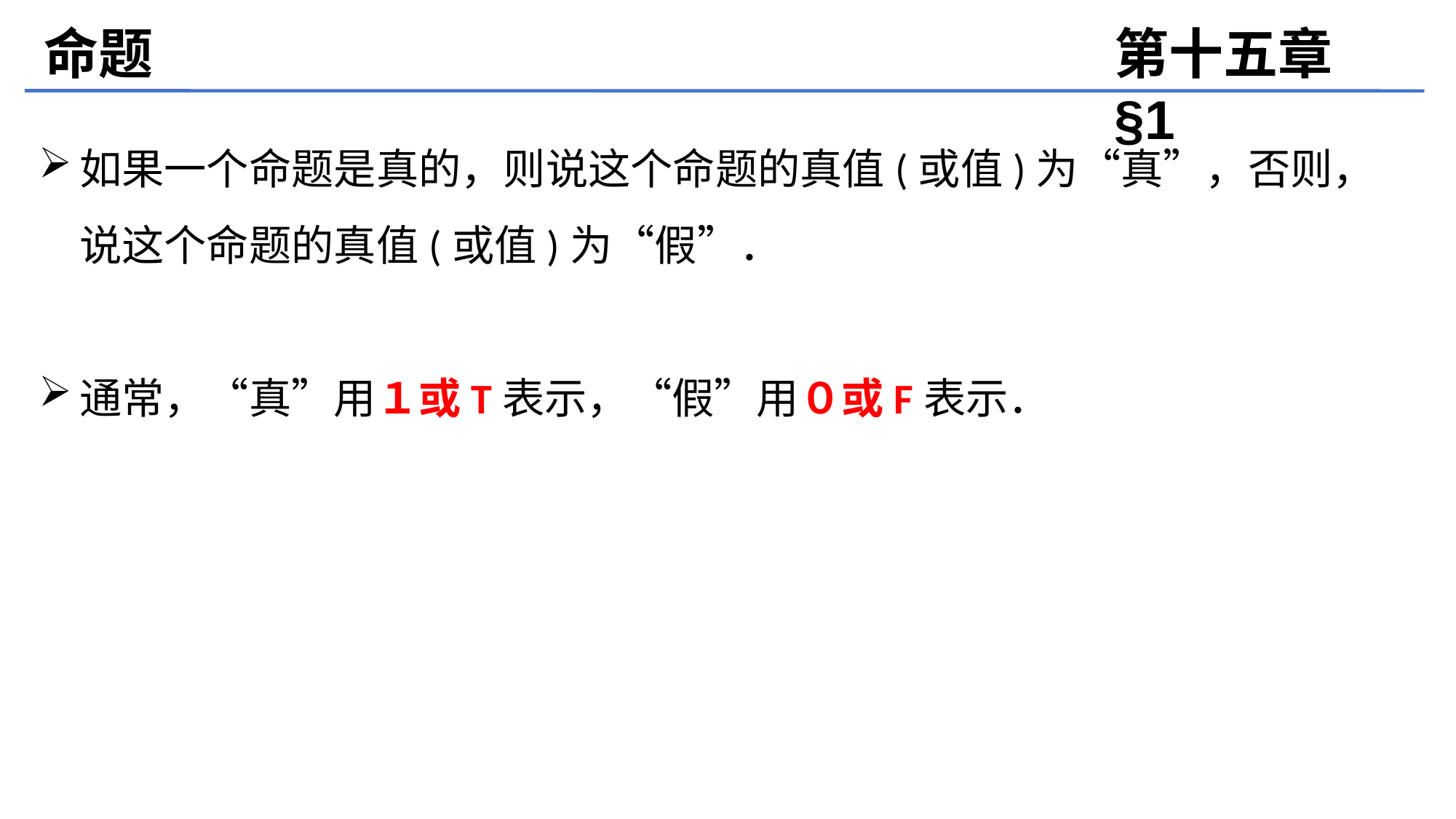

命题
第十五章 §1
如果一个命题是真的，则说这个命题的真值(或值)为“真”，否则，说这个命题的真值(或值)为“假”．

通常，“真”用１或T表示，“假”用０或F表示．